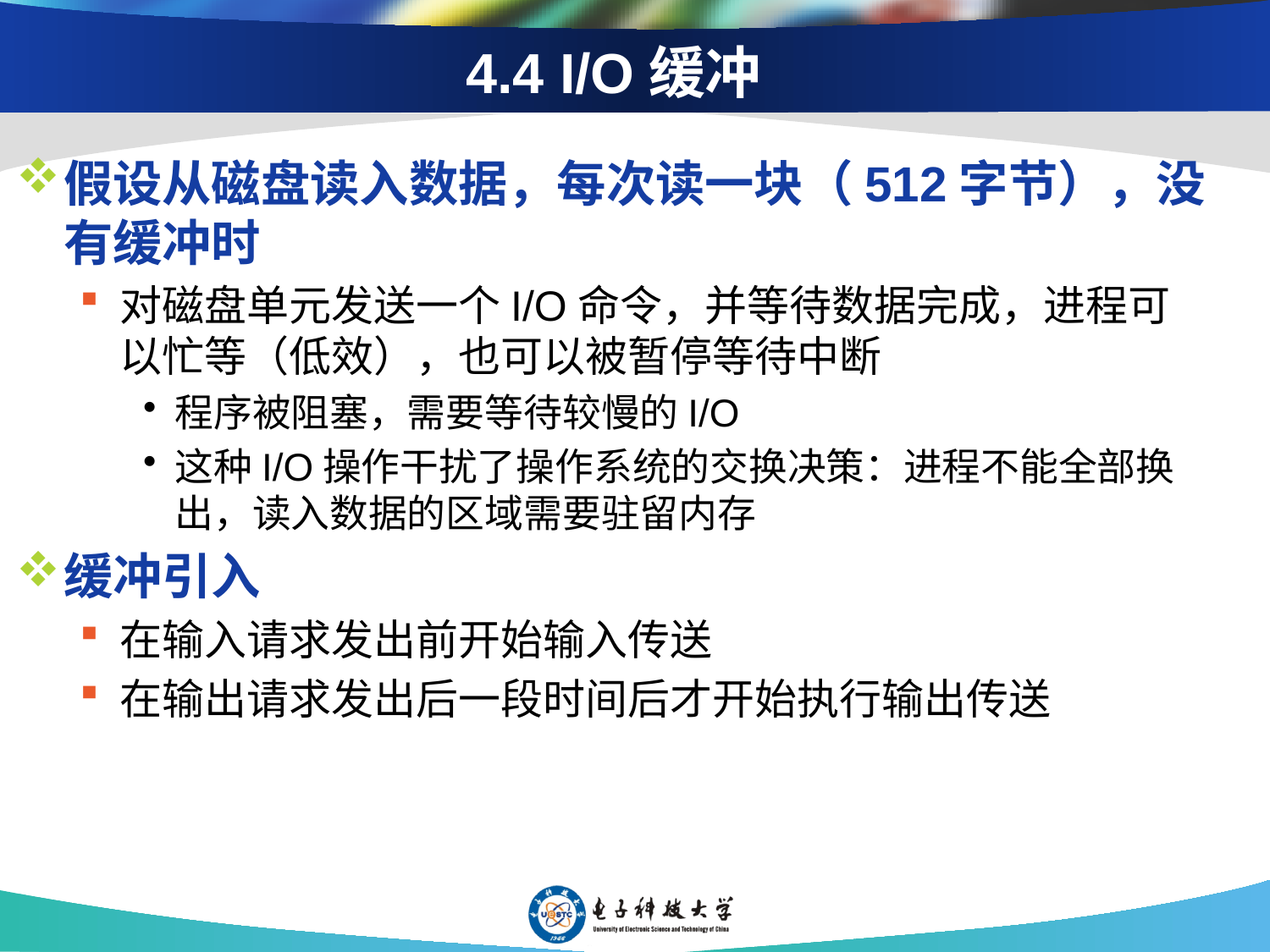

# 4.4 I/O缓冲
假设从磁盘读入数据，每次读一块（512字节），没有缓冲时
对磁盘单元发送一个I/O命令，并等待数据完成，进程可以忙等（低效），也可以被暂停等待中断
程序被阻塞，需要等待较慢的I/O
这种I/O操作干扰了操作系统的交换决策：进程不能全部换出，读入数据的区域需要驻留内存
缓冲引入
在输入请求发出前开始输入传送
在输出请求发出后一段时间后才开始执行输出传送